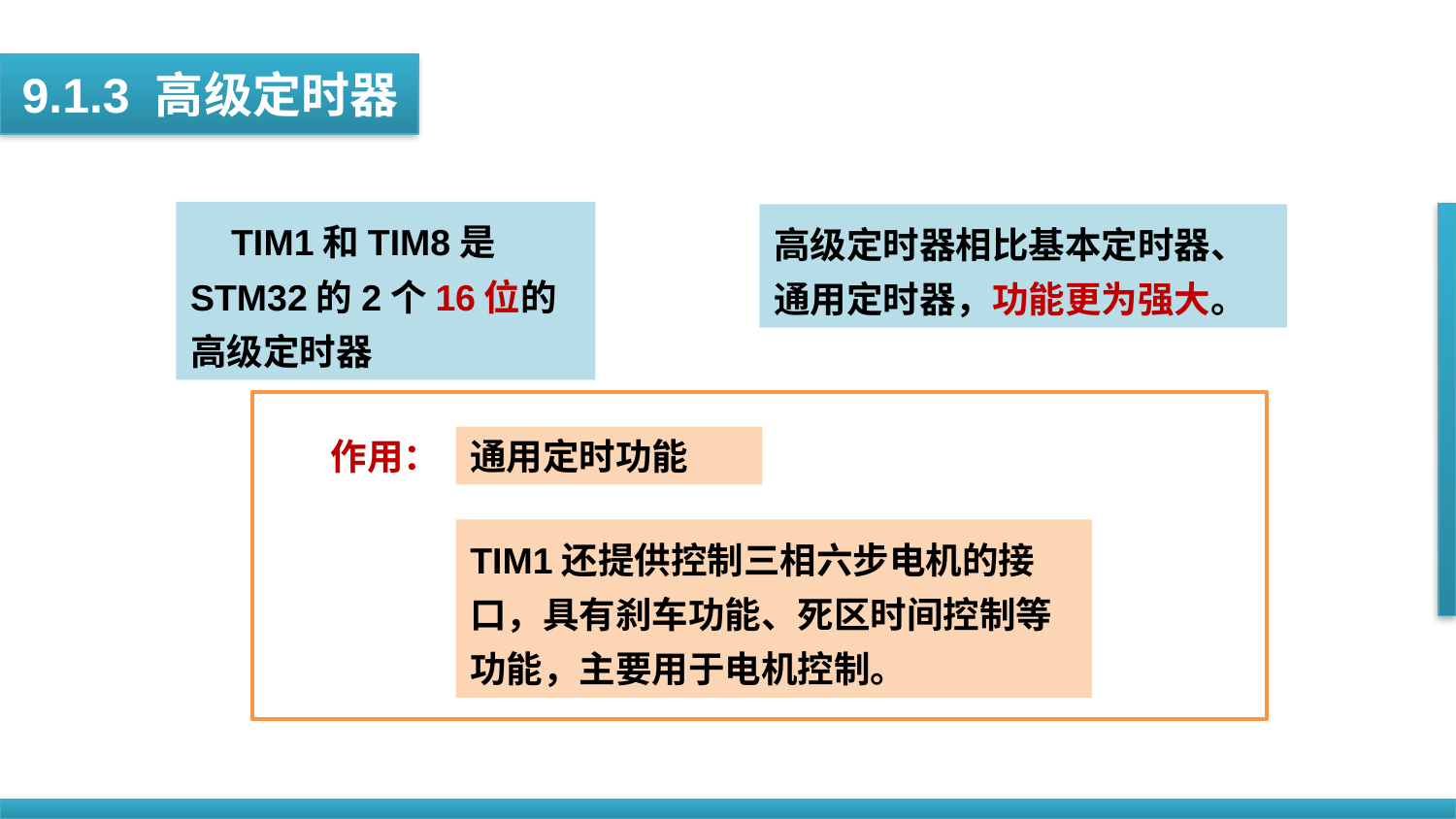

9.1.3 高级定时器
    TIM1和TIM8是STM32的2个16位的高级定时器
高级定时器相比基本定时器、通用定时器，功能更为强大。

作用：
通用定时功能
TIM1还提供控制三相六步电机的接口，具有刹车功能、死区时间控制等功能，主要用于电机控制。